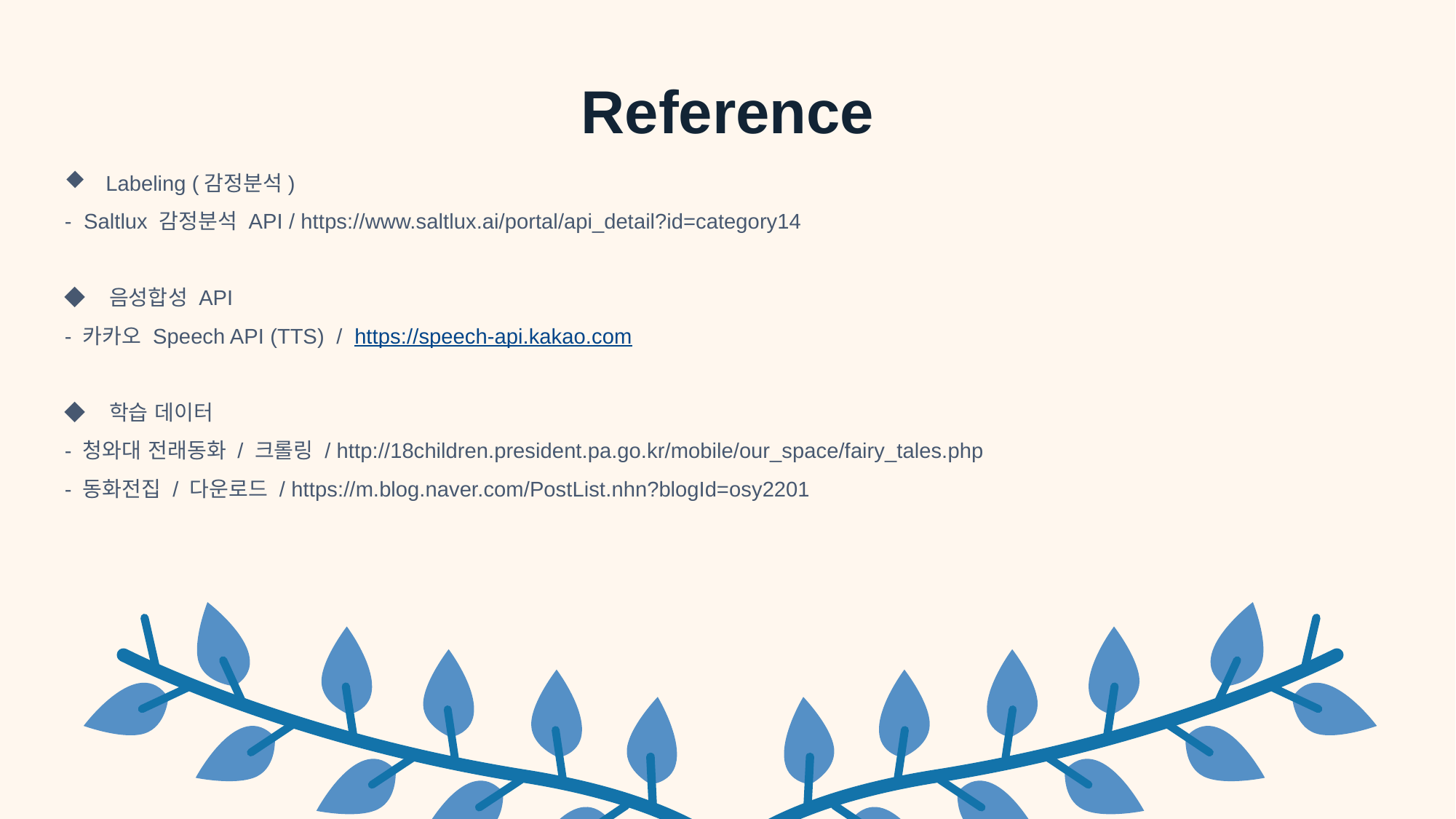

Reference
Labeling (감정분석)
-  Saltlux 감정분석 API / https://www.saltlux.ai/portal/api_detail?id=category14
​
◆   음성합성 API
- 카카오 Speech API (TTS)  /  https://speech-api.kakao.com
​
◆   학습 데이터​
- 청와대 전래동화 / 크롤링 / http://18children.president.pa.go.kr/mobile/our_space/fairy_tales.php
- 동화전집 / 다운로드 / https://m.blog.naver.com/PostList.nhn?blogId=osy2201